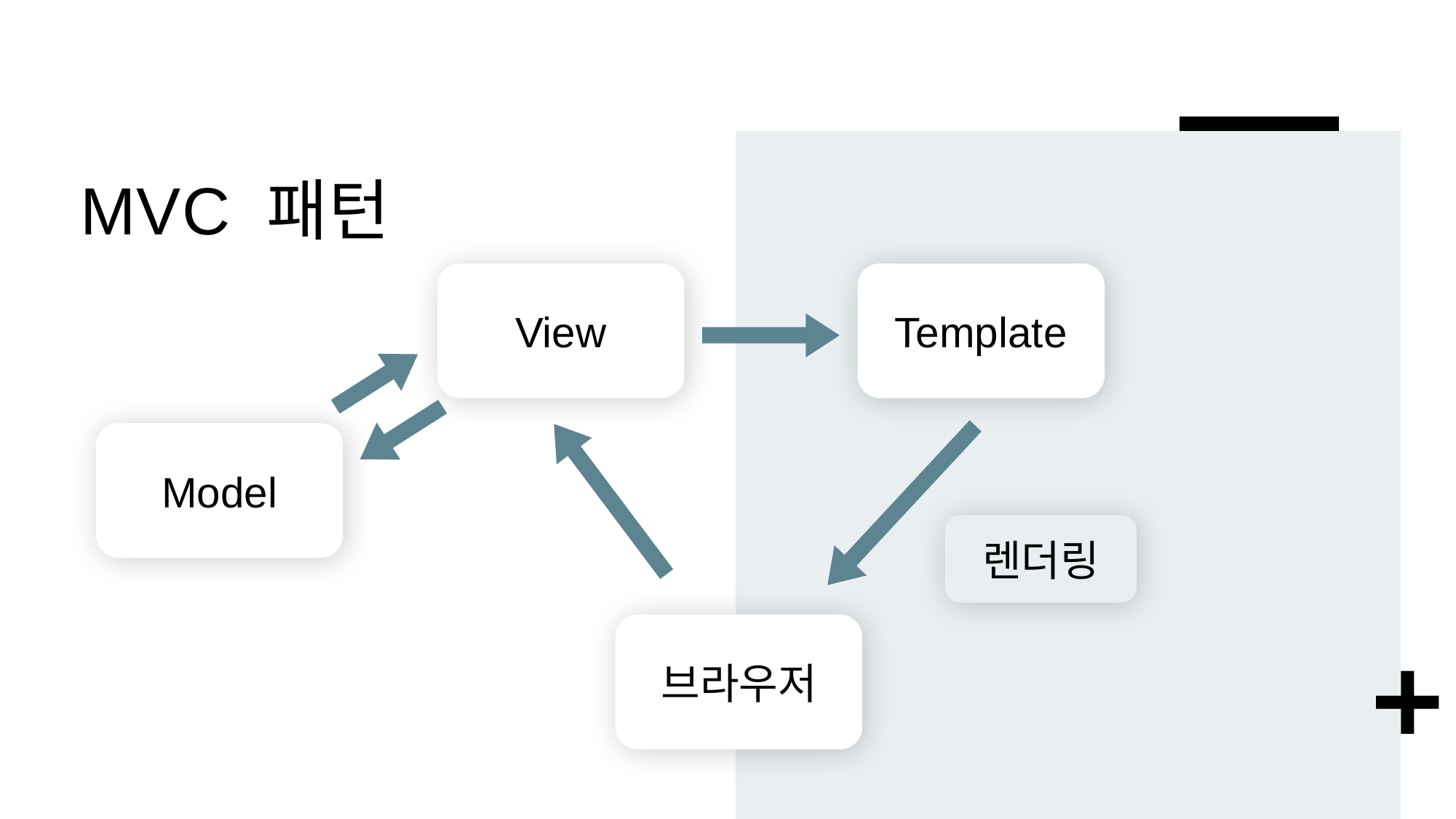

# MVC 패턴
View
Template

Model

렌더링
브라우저